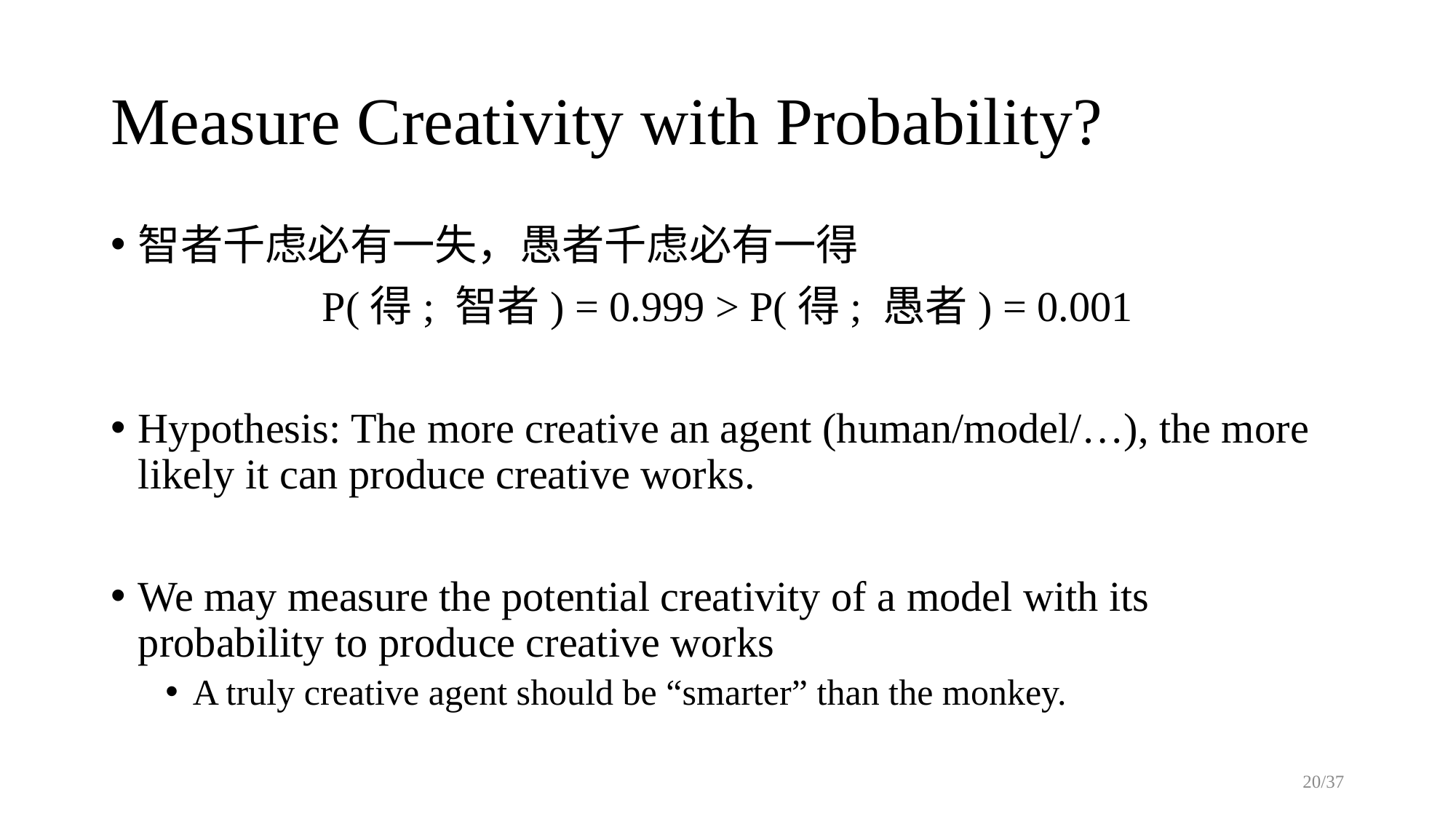

# Measure Creativity with Probability?
智者千虑必有一失，愚者千虑必有一得
P(得; 智者) = 0.999 > P(得; 愚者) = 0.001

Hypothesis: The more creative an agent (human/model/…), the more likely it can produce creative works.

We may measure the potential creativity of a model with its probability to produce creative works
A truly creative agent should be “smarter” than the monkey.
20/37